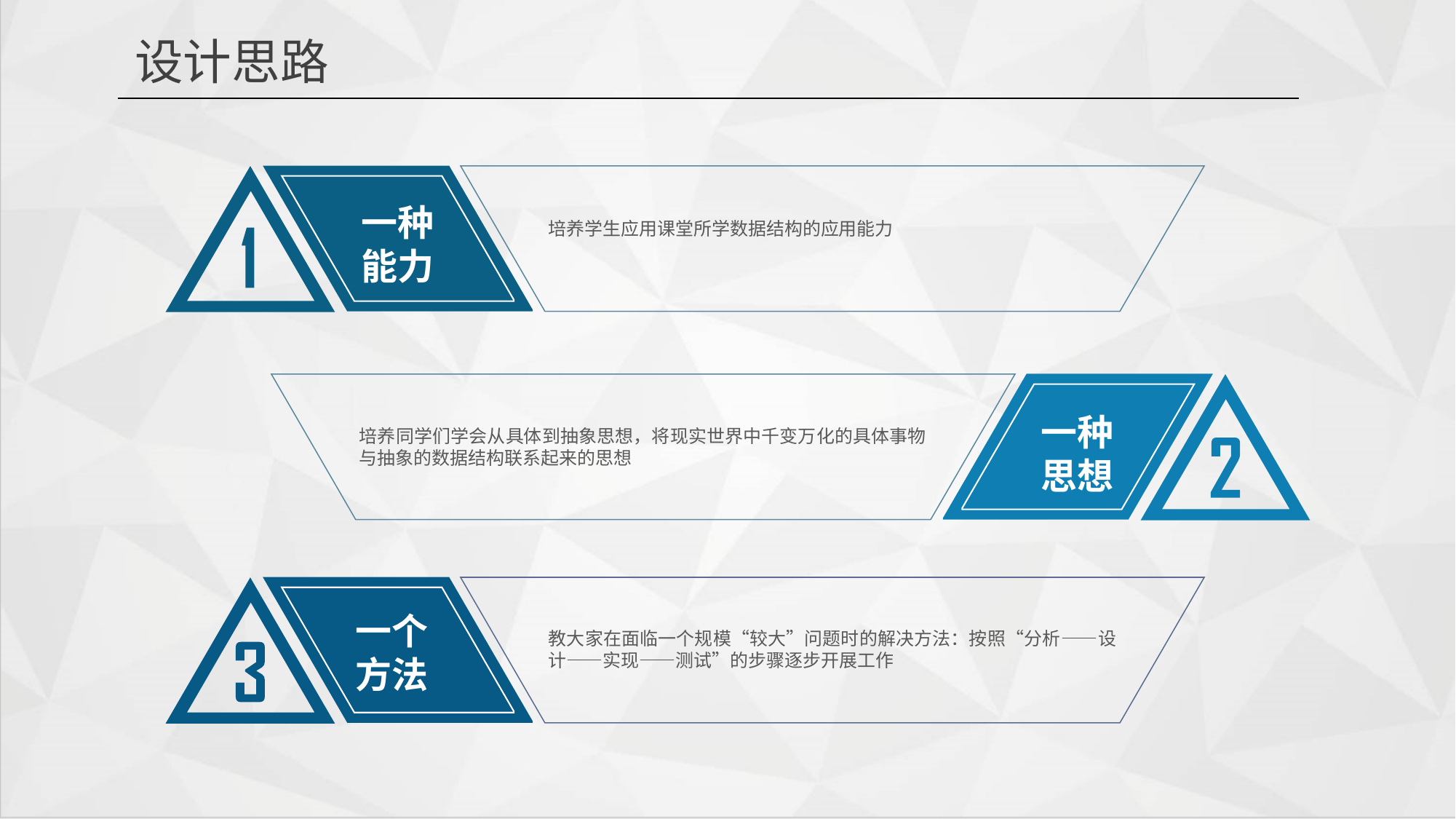

设计思路

一种
能力
培养学生应用课堂所学数据结构的应用能力

一种
思想
培养同学们学会从具体到抽象思想，将现实世界中千变万化的具体事物与抽象的数据结构联系起来的思想

一个
方法
教大家在面临一个规模“较大”问题时的解决方法：按照“分析——设计——实现——测试”的步骤逐步开展工作